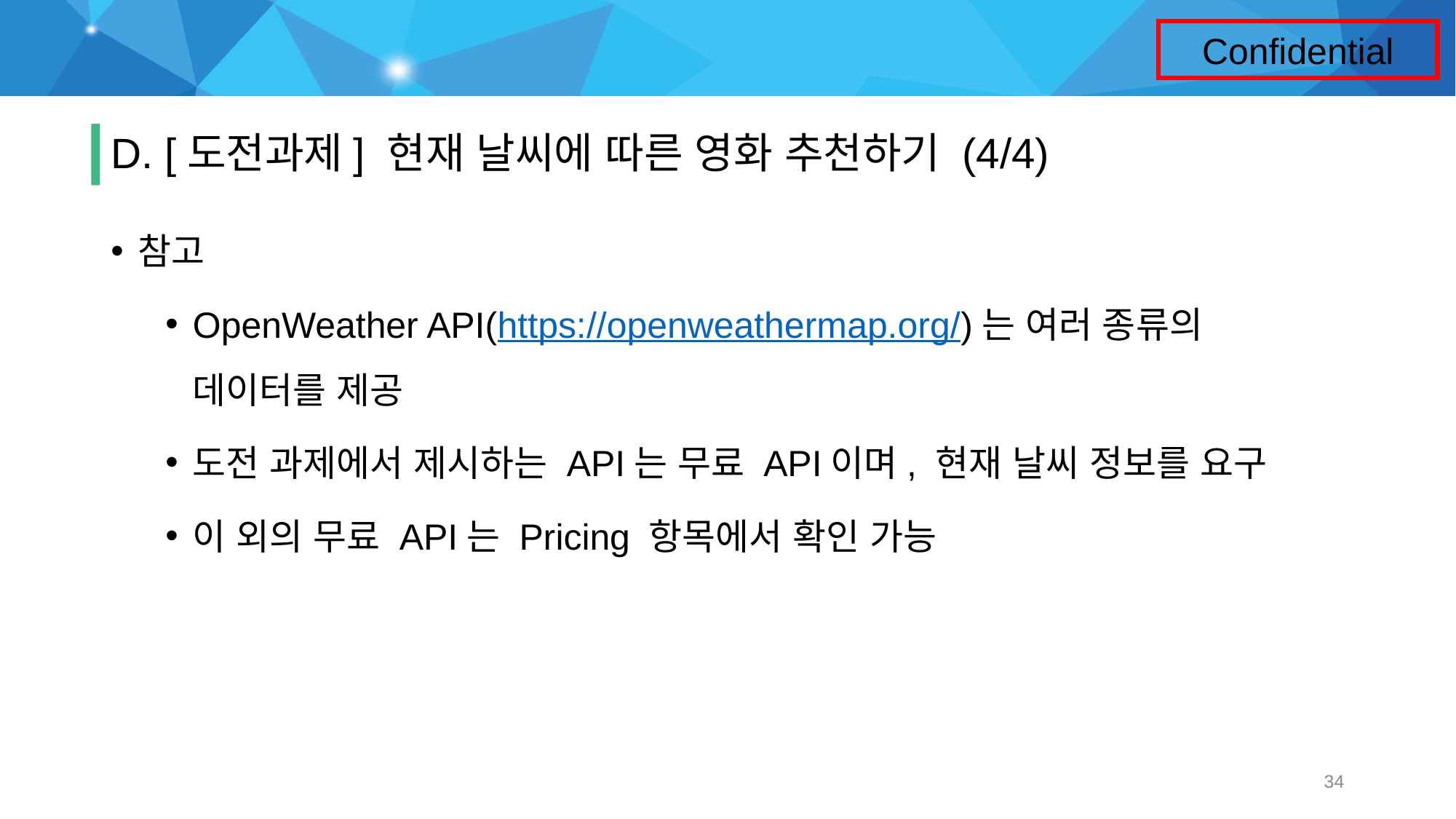

# 요구사항
D. [도전과제] 현재 날씨에 따른 영화 추천하기 (4/4)
참고
OpenWeather API(https://openweathermap.org/)는 여러 종류의
데이터를 제공
도전 과제에서 제시하는 API는 무료 API이며, 현재 날씨 정보를 요구
이 외의 무료 API는 Pricing 항목에서 확인 가능

34